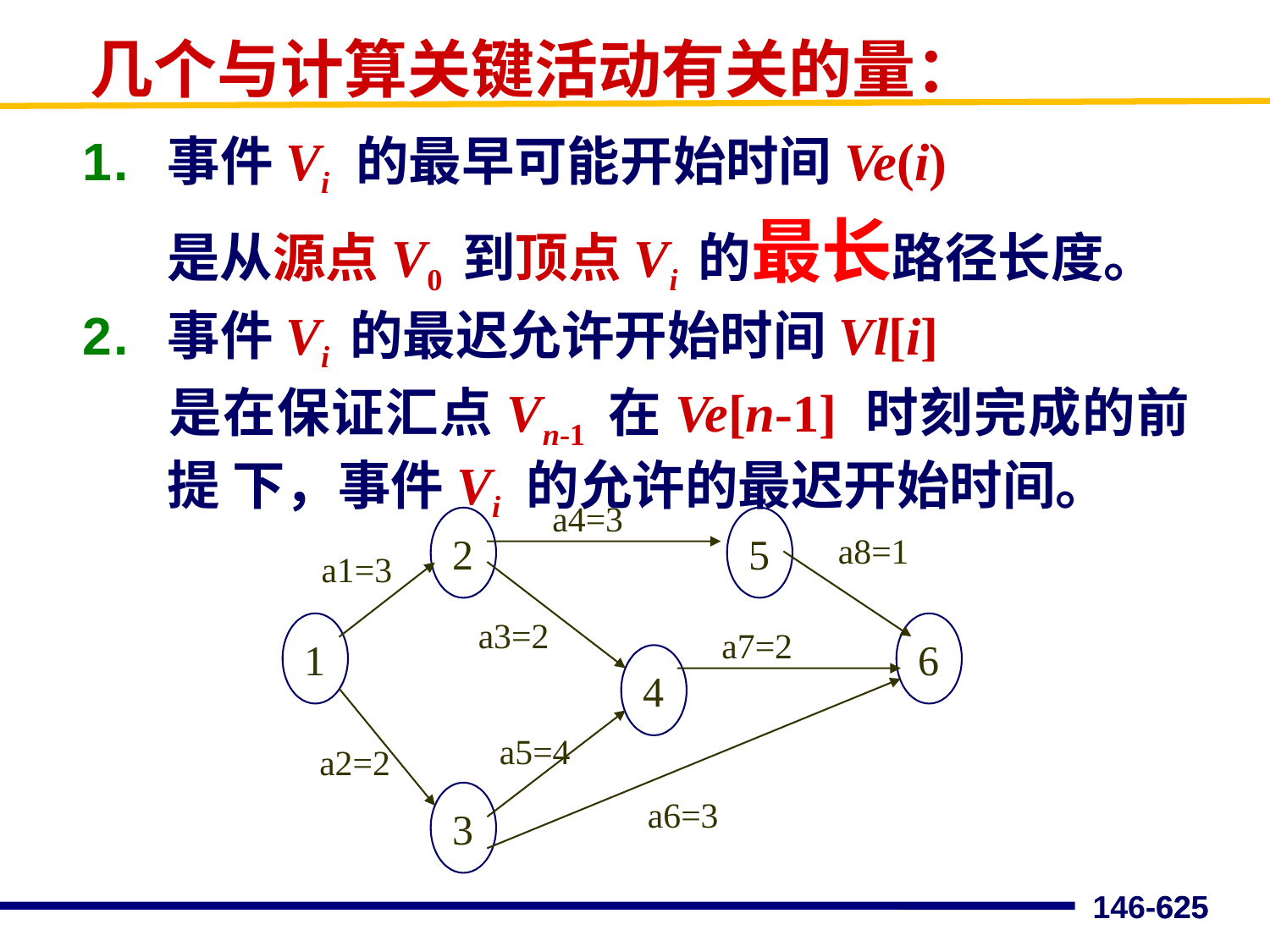

# 几个与计算关键活动有关的量：
事件Vi 的最早可能开始时间Ve(i)
     	是从源点V0 到顶点Vi 的最长路径长度。
事件Vi 的最迟允许开始时间Vl[i]
	是在保证汇点Vn-1 在Ve[n-1] 时刻完成的前提 下，事件Vi 的允许的最迟开始时间。
a4=3
2
5
a8=1
a1=3

a3=2
1
6
a7=2
4

a5=4
a2=2
3
a6=3
625
146-625